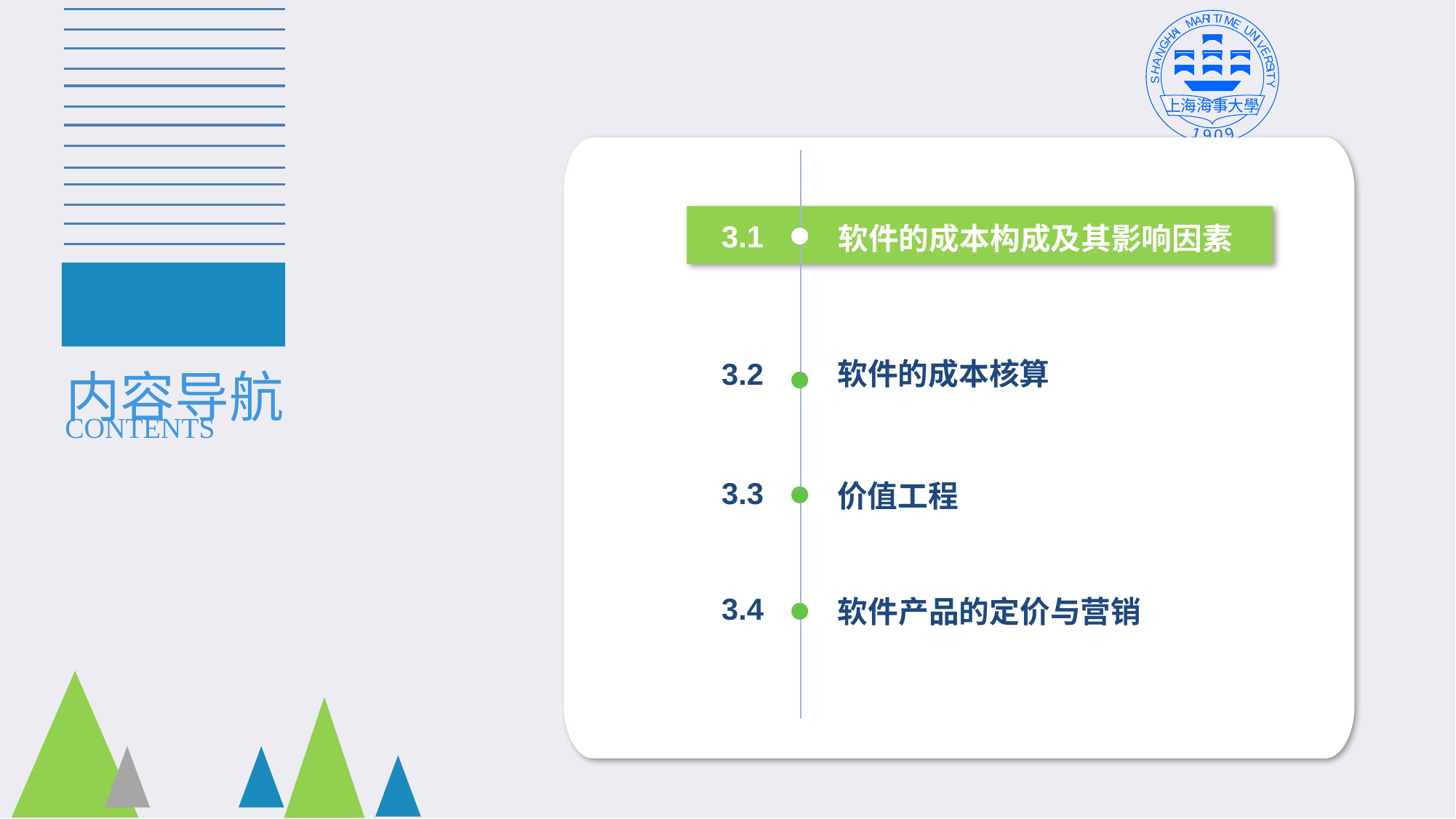

3.1
软件的成本构成及其影响因素

内容导航
3.2
软件的成本核算

CONTENTS
3.3
价值工程

3.4
软件产品的定价与营销

216